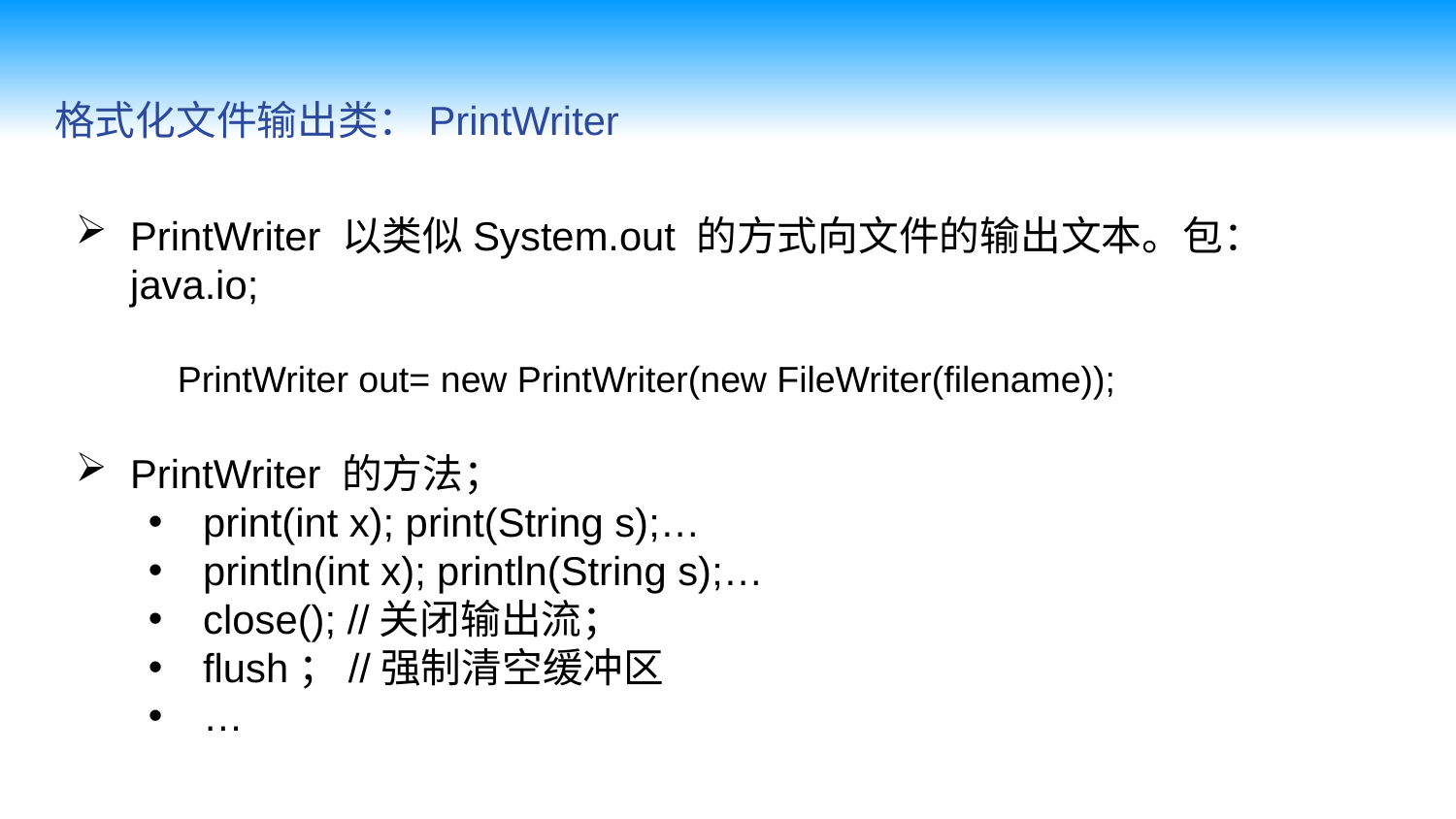

格式化文件输出类：PrintWriter

PrintWriter 以类似System.out 的方式向文件的输出文本。包： java.io;

          PrintWriter out= new PrintWriter(new FileWriter(filename));

PrintWriter 的方法；
print(int x); print(String s);…
println(int x); println(String s);…
close(); //关闭输出流；
flush；//强制清空缓冲区
…